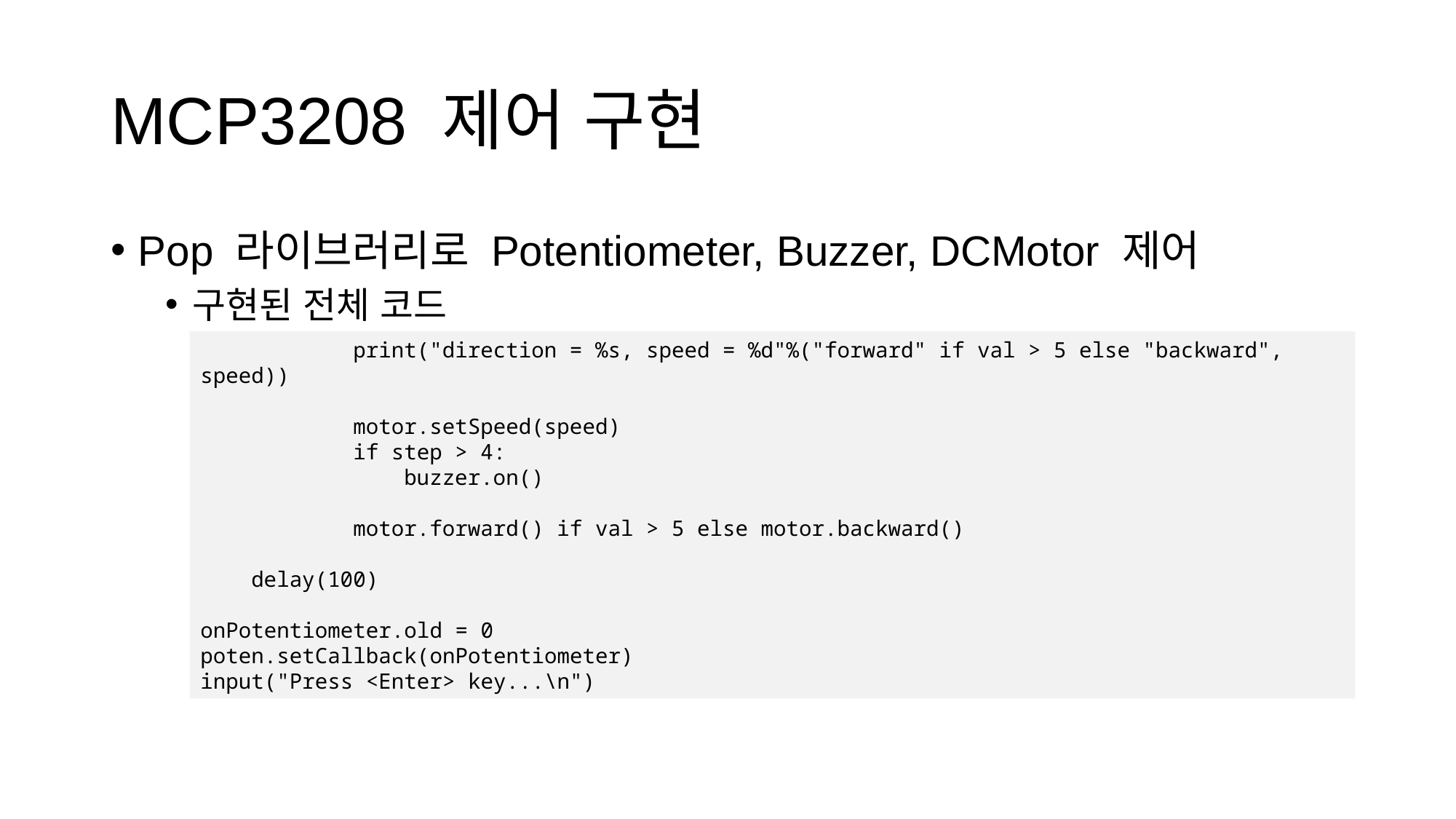

# MCP3208 제어 구현
Pop 라이브러리로 Potentiometer, Buzzer, DCMotor 제어
구현된 전체 코드
            print("direction = %s, speed = %d"%("forward" if val > 5 else "backward", speed))

            motor.setSpeed(speed)
            if step > 4:
                buzzer.on()

            motor.forward() if val > 5 else motor.backward()

    delay(100)

onPotentiometer.old = 0
poten.setCallback(onPotentiometer)
input("Press <Enter> key...\n")